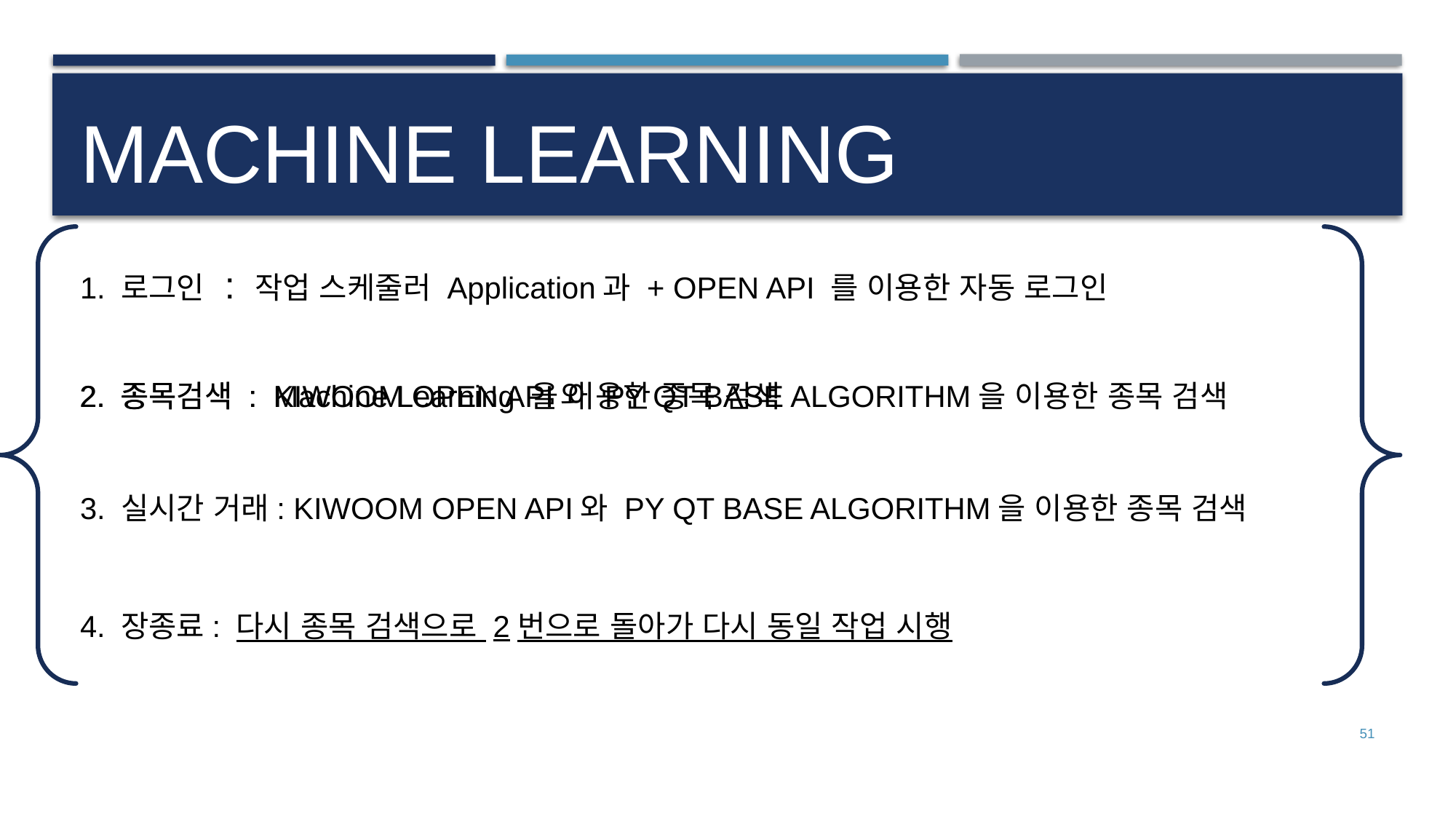

# Machine Learning

1. 로그인 : 작업 스케줄러 Application과 + OPEN API 를 이용한 자동 로그인
2. 종목검색 :  Machine Learning 을 이용한 종목 검색
2. 종목검색 :  KIWOOM OPEN API와 PY QT BASE ALGORITHM을 이용한 종목 검색
3. 실시간 거래: KIWOOM OPEN API와 PY QT BASE ALGORITHM을 이용한 종목 검색

4. 장종료: 다시 종목 검색으로 2번으로 돌아가 다시 동일 작업 시행
51